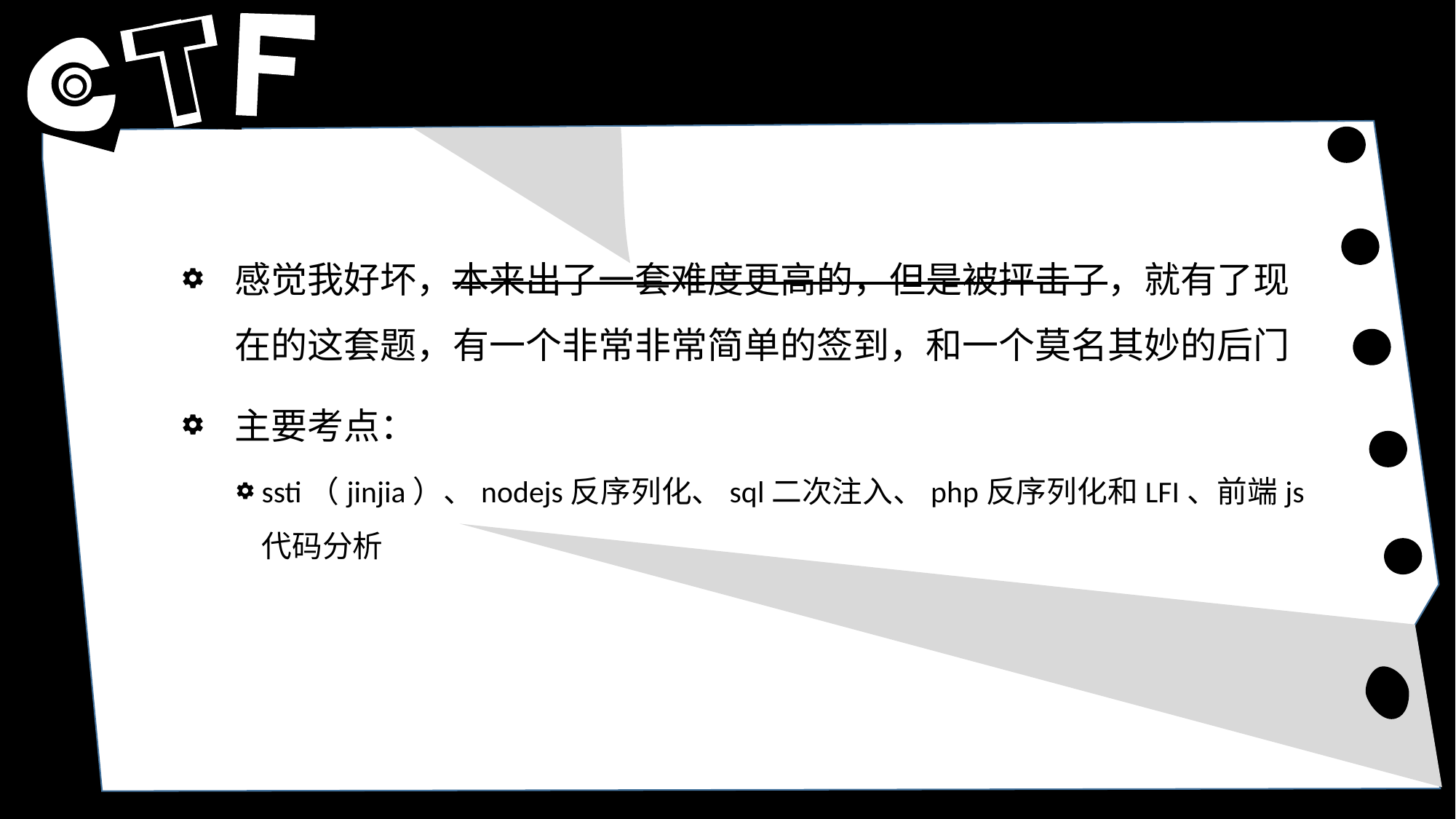

感觉我好坏，本来出了一套难度更高的，但是被抨击了，就有了现在的这套题，有一个非常非常简单的签到，和一个莫名其妙的后门
主要考点：
ssti（jinjia）、nodejs反序列化、sql二次注入、php反序列化和LFI、前端js代码分析